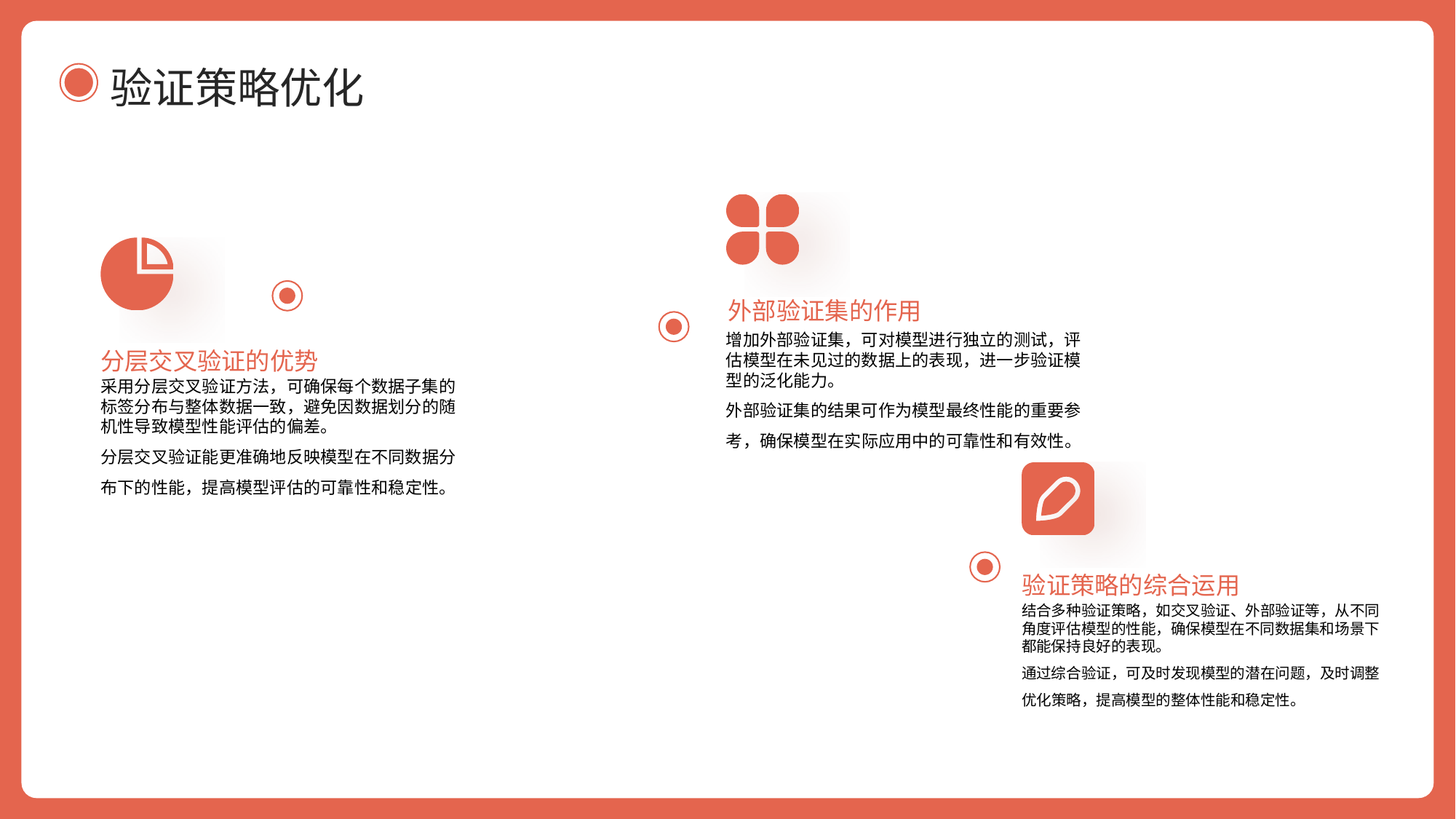

验证策略优化

外部验证集的作用

增加外部验证集，可对模型进行独立的测试，评估模型在未见过的数据上的表现，进一步验证模型的泛化能力。
外部验证集的结果可作为模型最终性能的重要参考，确保模型在实际应用中的可靠性和有效性。
分层交叉验证的优势
采用分层交叉验证方法，可确保每个数据子集的标签分布与整体数据一致，避免因数据划分的随机性导致模型性能评估的偏差。
分层交叉验证能更准确地反映模型在不同数据分布下的性能，提高模型评估的可靠性和稳定性。

验证策略的综合运用
结合多种验证策略，如交叉验证、外部验证等，从不同角度评估模型的性能，确保模型在不同数据集和场景下都能保持良好的表现。
通过综合验证，可及时发现模型的潜在问题，及时调整优化策略，提高模型的整体性能和稳定性。